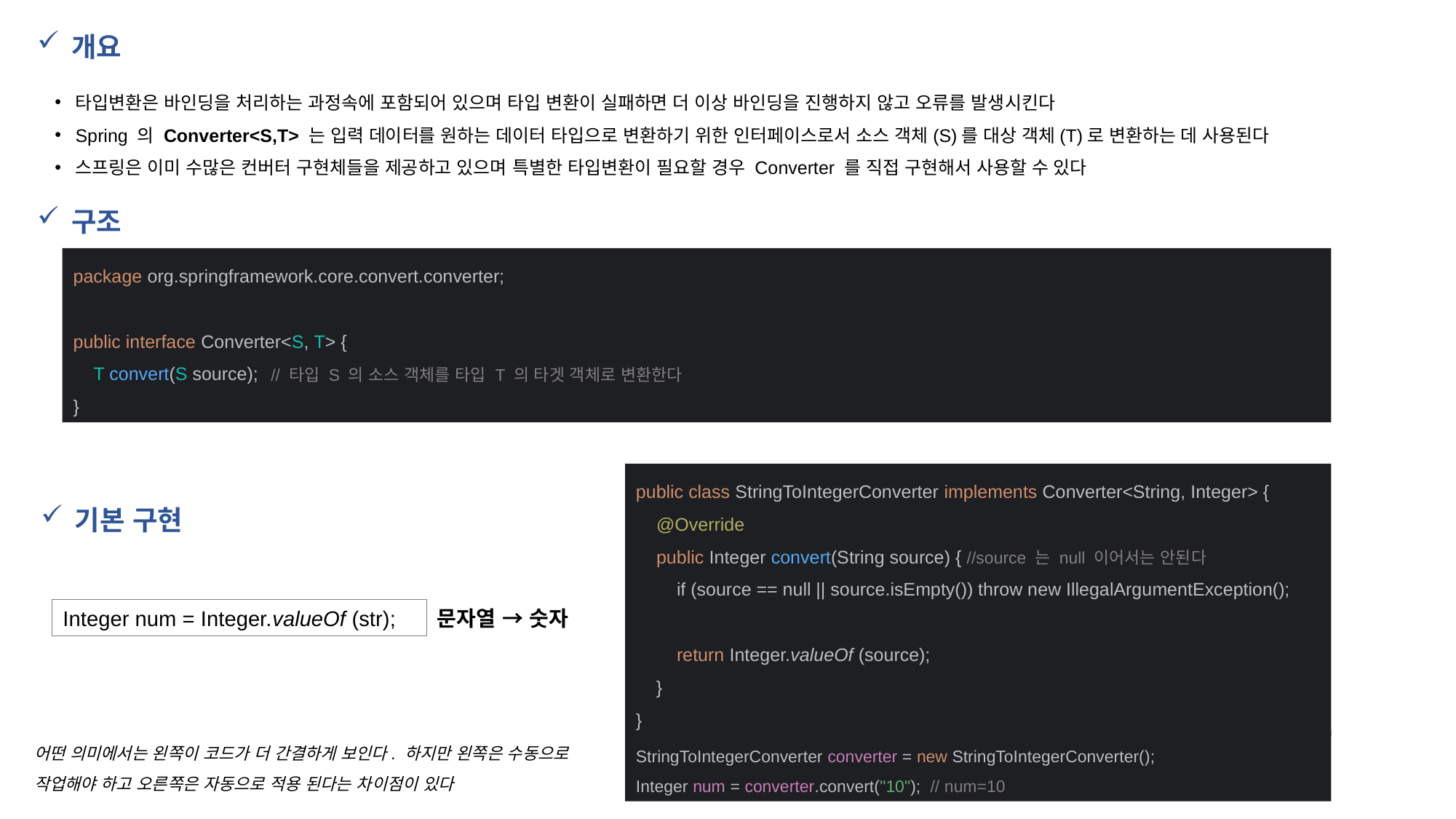

개요
타입변환은 바인딩을 처리하는 과정속에 포함되어 있으며 타입 변환이 실패하면 더 이상 바인딩을 진행하지 않고 오류를 발생시킨다
Spring 의 Converter<S,T> 는 입력 데이터를 원하는 데이터 타입으로 변환하기 위한 인터페이스로서 소스 객체(S)를 대상 객체(T)로 변환하는 데 사용된다
스프링은 이미 수많은 컨버터 구현체들을 제공하고 있으며 특별한 타입변환이 필요할 경우 Converter 를 직접 구현해서 사용할 수 있다
구조
package org.springframework.core.convert.converter;
public interface Converter<S, T> {
    T convert(S source);
}
 // 타입 S 의 소스 객체를 타입 T 의 타겟 객체로 변환한다
public class StringToIntegerConverter implements Converter<String, Integer> {
    @Override
    public Integer convert(String source) { //source 는 null 이어서는 안된다
        if (source == null || source.isEmpty()) throw new IllegalArgumentException();
        return Integer.valueOf (source);
    }
}
기본 구현
Integer num = Integer.valueOf (str);
문자열 → 숫자
어떤 의미에서는 왼쪽이 코드가 더 간결하게 보인다. 하지만 왼쪽은 수동으로 작업해야 하고 오른쪽은 자동으로 적용 된다는 차이점이 있다
StringToIntegerConverter converter = new StringToIntegerConverter();
Integer num = converter.convert("10");  // num=10